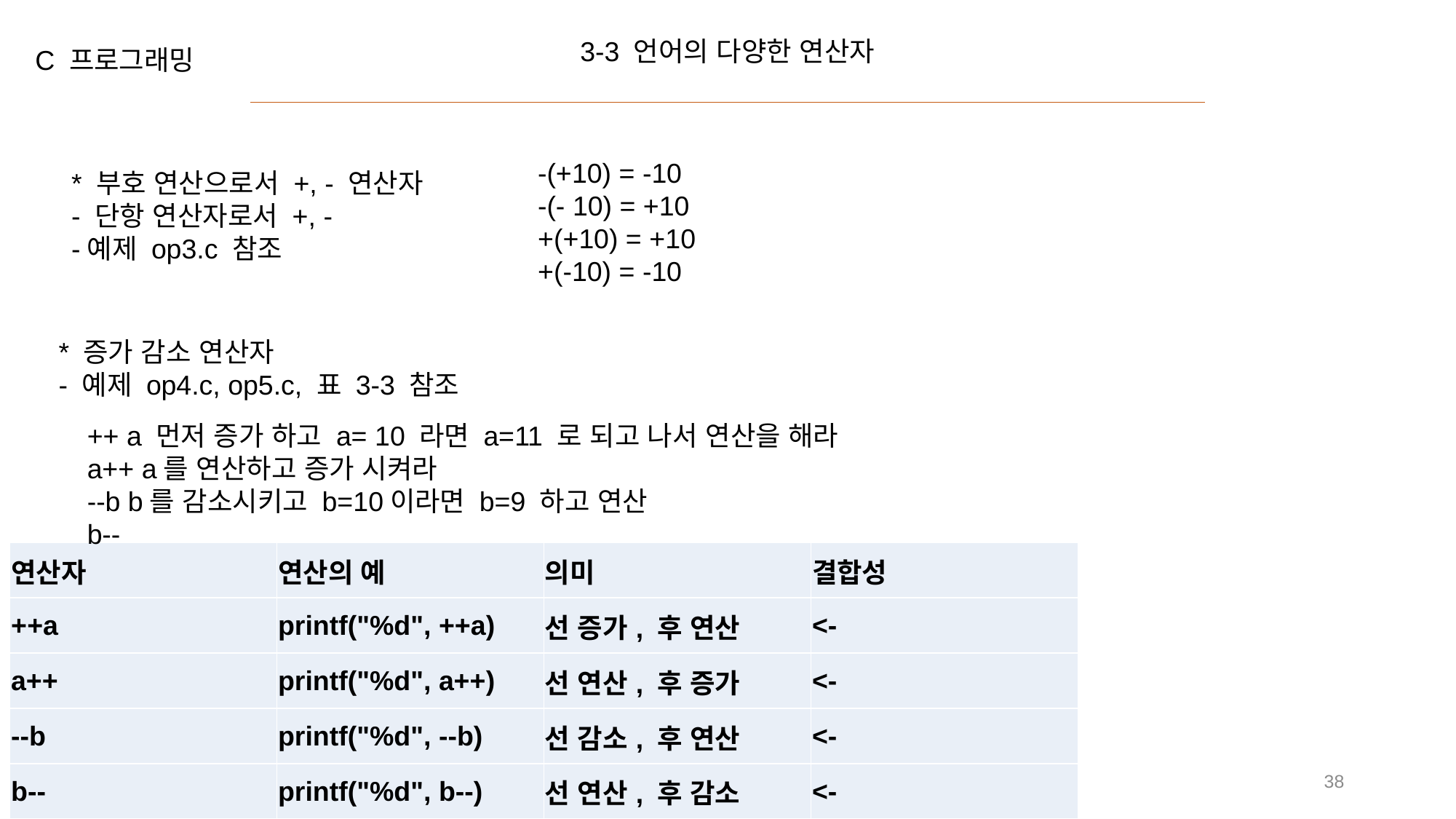

3-3 언어의 다양한 연산자
C 프로그래밍
-(+10) = -10
-(- 10) = +10
+(+10) = +10
+(-10) = -10
* 부호 연산으로서 +, - 연산자
- 단항 연산자로서 +, -
-예제 op3.c 참조
* 증가 감소 연산자
- 예제 op4.c, op5.c, 표 3-3 참조
++ a 먼저 증가 하고 a= 10 라면 a=11 로 되고 나서 연산을 해라
a++ a를 연산하고 증가 시켜라
--b b를 감소시키고 b=10이라면 b=9 하고 연산
b--
| 연산자 | 연산의 예 | 의미 | 결합성 |
| --- | --- | --- | --- |
| ++a | printf("%d", ++a) | 선 증가, 후 연산 | <- |
| a++ | printf("%d", a++) | 선 연산, 후 증가 | <- |
| --b | printf("%d", --b) | 선 감소, 후 연산 | <- |
| b-- | printf("%d", b--) | 선 연산, 후 감소 | <- |
38